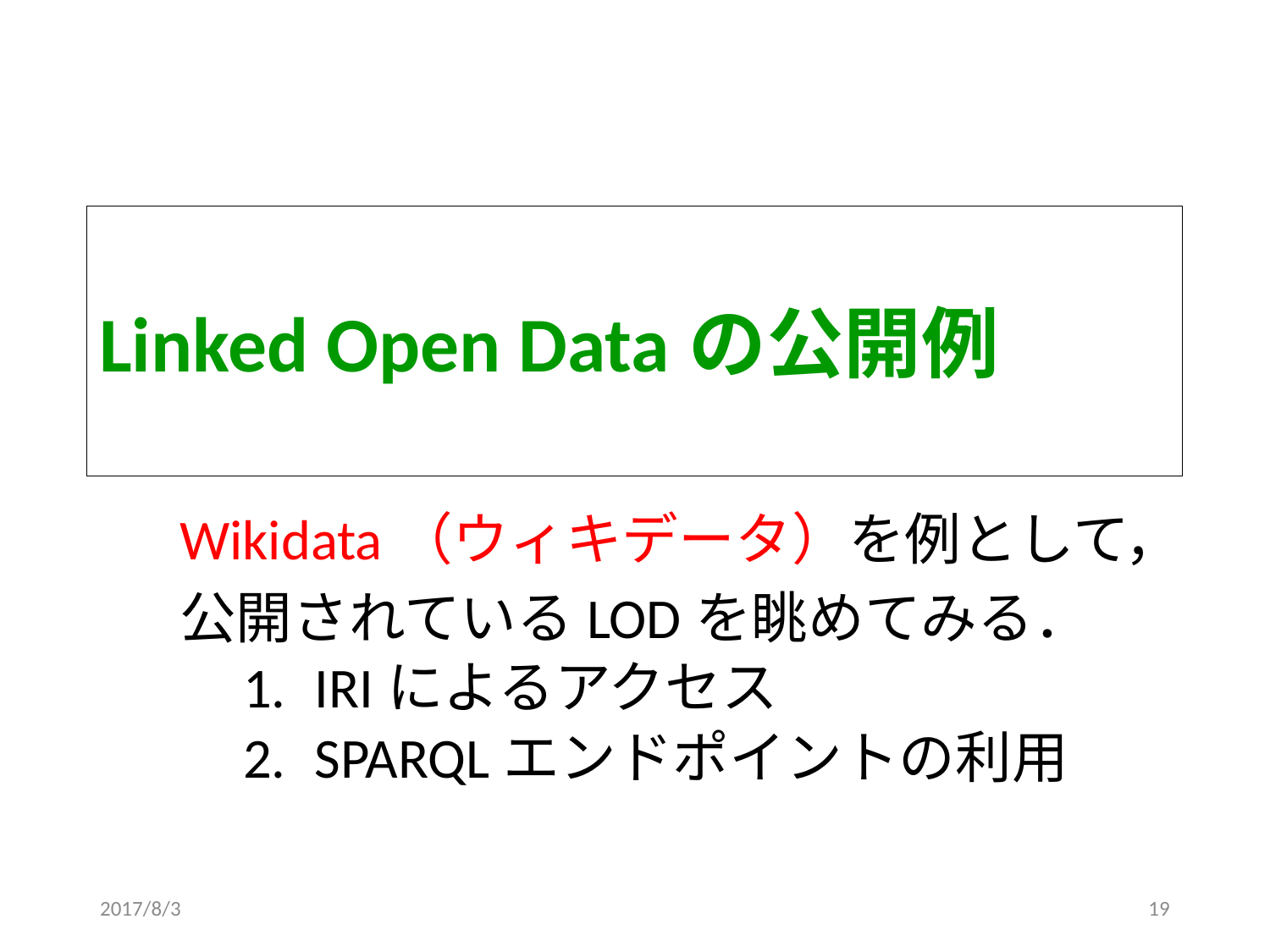

# Linked Open Dataの公開例
Wikidata（ウィキデータ）を例として，
公開されているLODを眺めてみる．
IRIによるアクセス
SPARQLエンドポイントの利用
2017/8/3
19